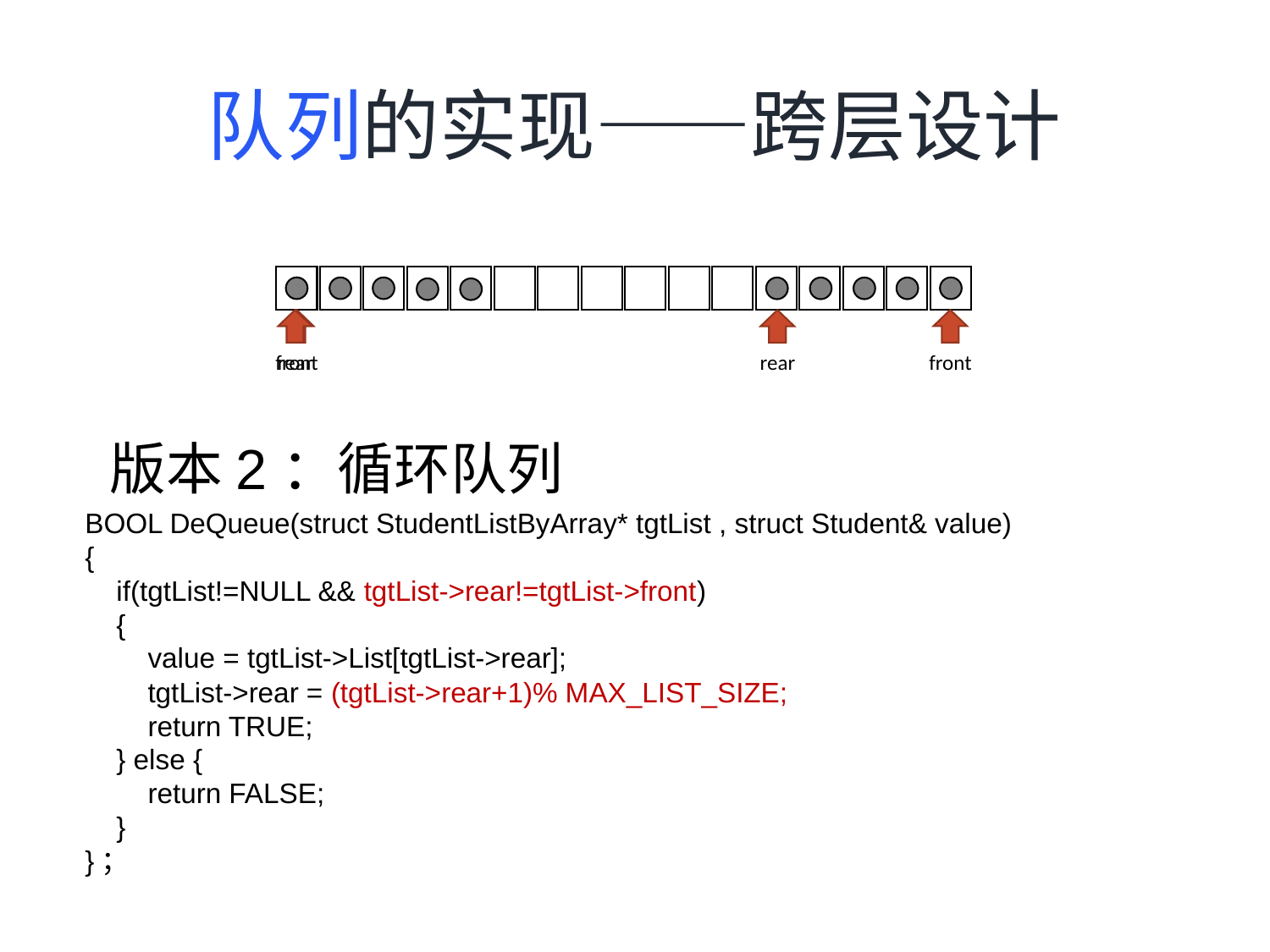

队列的实现——跨层设计

rear

front

front

rear
版本2：循环队列
BOOL DeQueue(struct StudentListByArray* tgtList , struct Student& value)
{
    if(tgtList!=NULL && tgtList->rear!=tgtList->front)
    {
        value = tgtList->List[tgtList->rear];
        tgtList->rear = (tgtList->rear+1)% MAX_LIST_SIZE;
        return TRUE;
    } else {
        return FALSE;
    }
}；